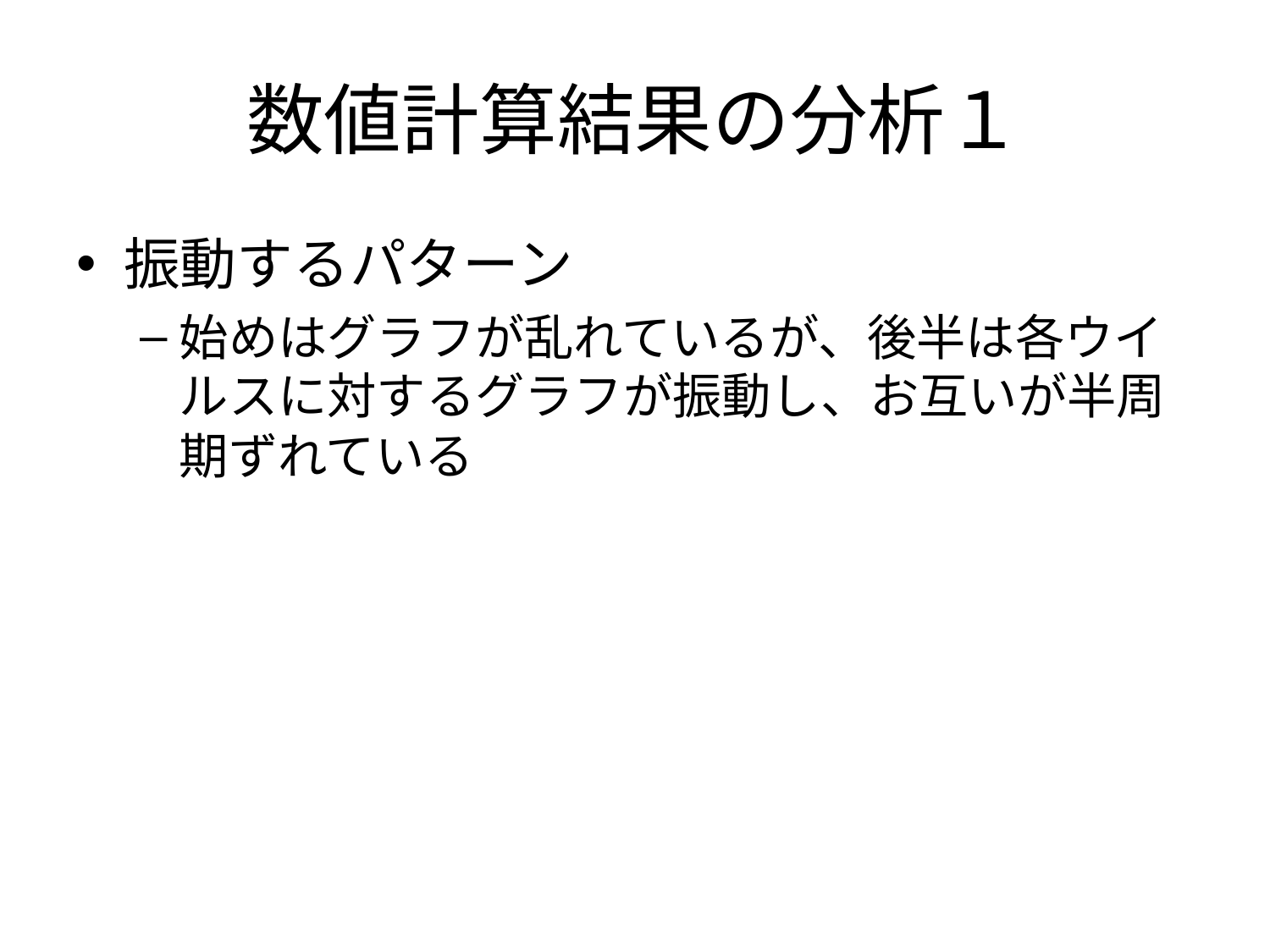

# 数値計算結果の分析１
振動するパターン
始めはグラフが乱れているが、後半は各ウイルスに対するグラフが振動し、お互いが半周期ずれている